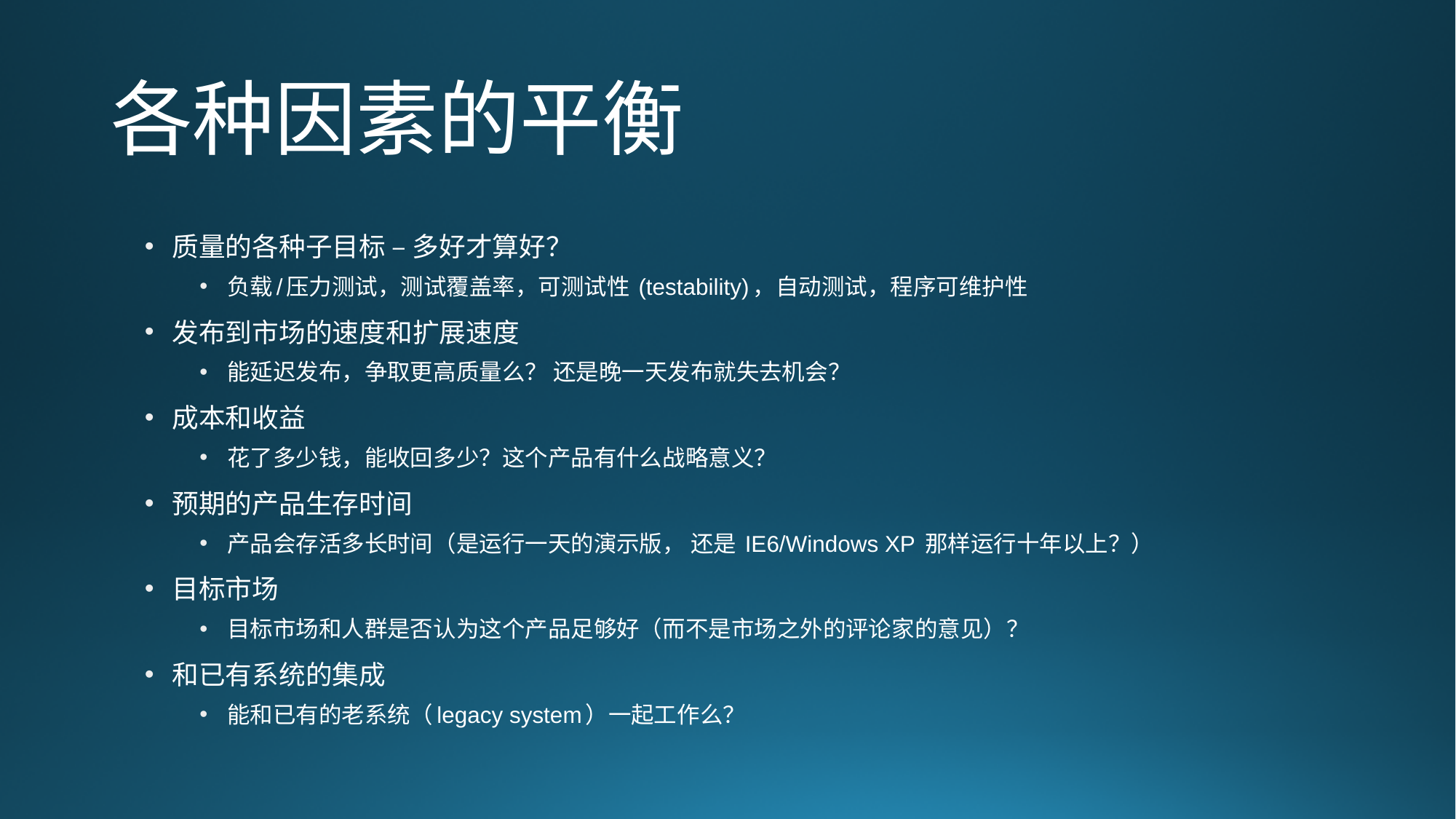

# 各种因素的平衡
质量的各种子目标 – 多好才算好？
负载/压力测试，测试覆盖率，可测试性 (testability)，自动测试，程序可维护性
发布到市场的速度和扩展速度
能延迟发布，争取更高质量么？ 还是晚一天发布就失去机会？
成本和收益
花了多少钱，能收回多少？这个产品有什么战略意义？
预期的产品生存时间
产品会存活多长时间（是运行一天的演示版， 还是 IE6/Windows XP 那样运行十年以上？）
目标市场
目标市场和人群是否认为这个产品足够好（而不是市场之外的评论家的意见）？
和已有系统的集成
能和已有的老系统（legacy system）一起工作么？